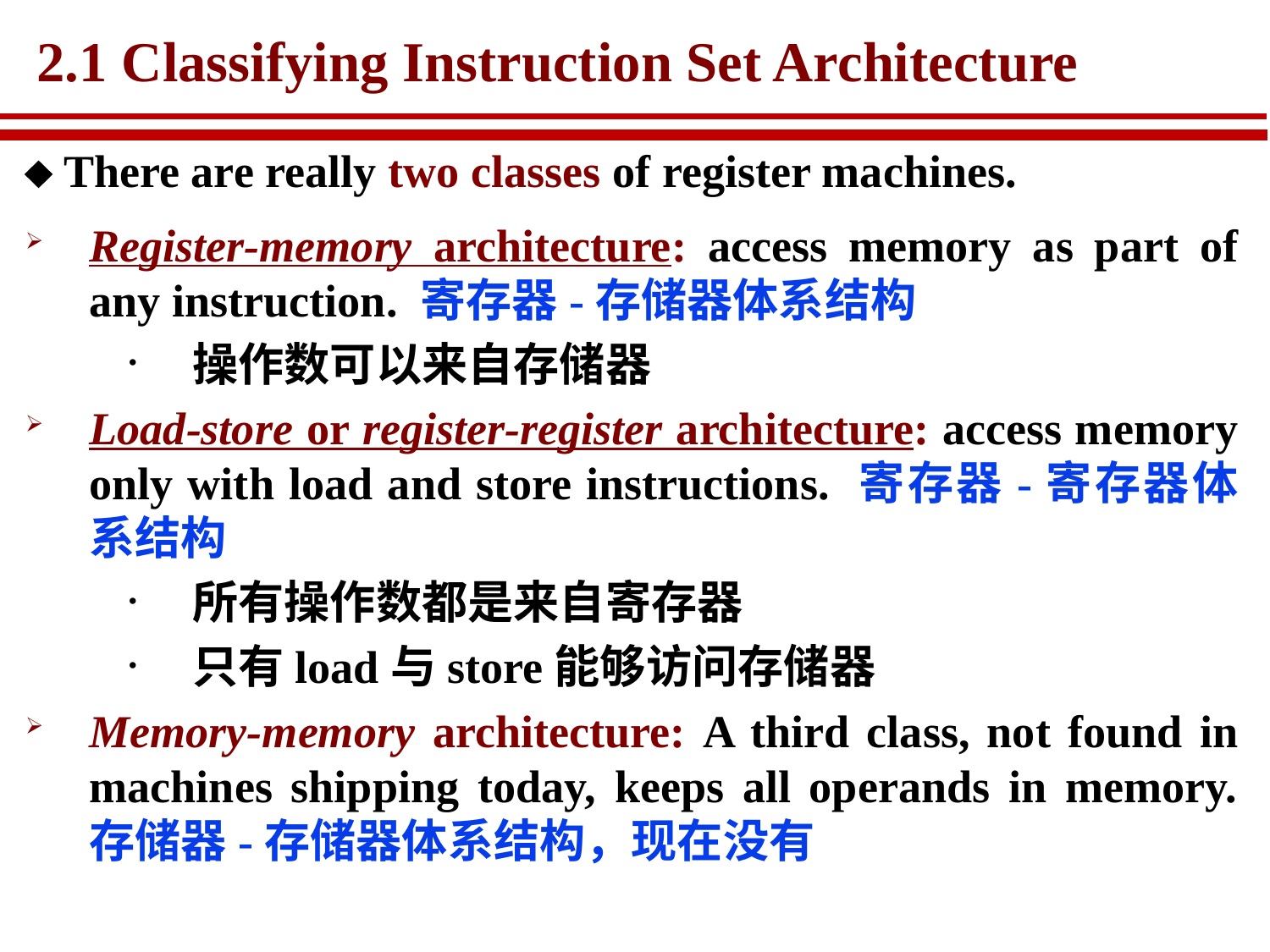

# 2.1 Classifying Instruction Set Architecture
♦ There are really two classes of register machines.
Register-memory architecture: access memory as part of any instruction. 寄存器-存储器体系结构
操作数可以来自存储器
Load-store or register-register architecture: access memory only with load and store instructions. 寄存器-寄存器体系结构
所有操作数都是来自寄存器
只有load与store能够访问存储器
Memory-memory architecture: A third class, not found in machines shipping today, keeps all operands in memory. 存储器-存储器体系结构，现在没有